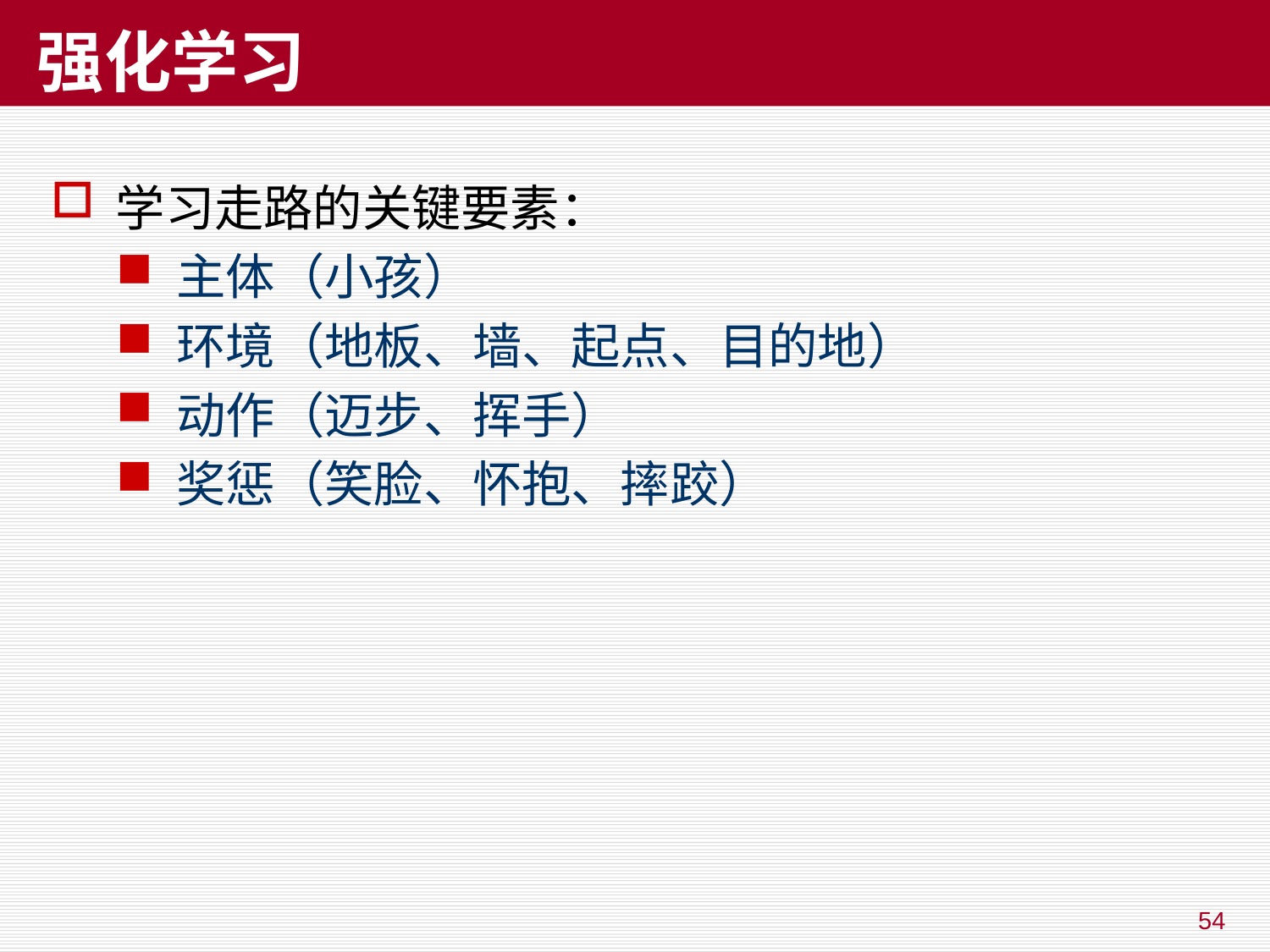

# 强化学习
学习走路的关键要素：
主体（小孩）
环境（地板、墙、起点、目的地）
动作（迈步、挥手）
奖惩（笑脸、怀抱、摔跤）
54